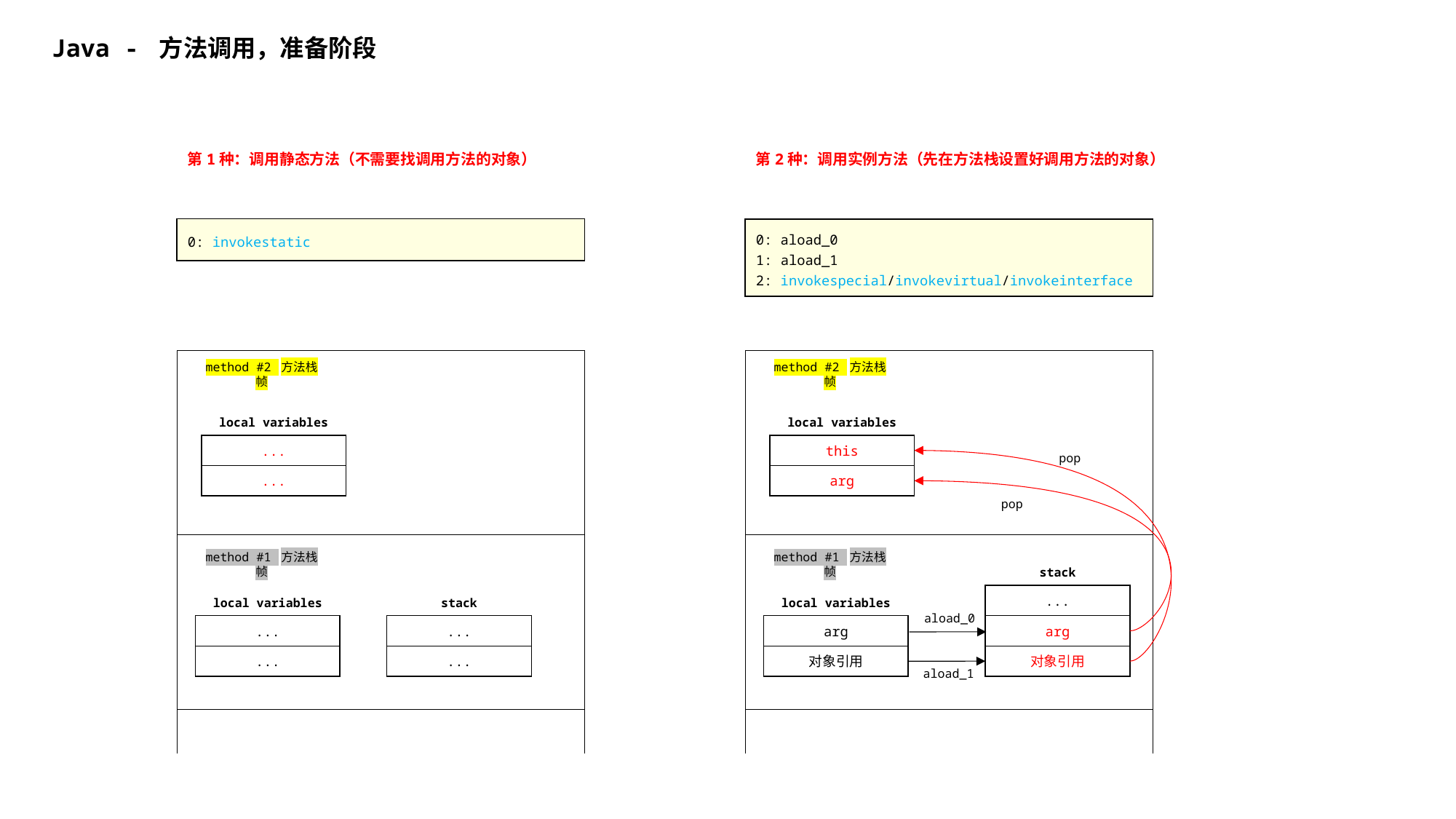

Java - 方法调用，准备阶段
第1种：调用静态方法（不需要找调用方法的对象）
第2种：调用实例方法（先在方法栈设置好调用方法的对象）
0: invokestatic
0: aload_0
1: aload_1
2: invokespecial/invokevirtual/invokeinterface
method #2 方法栈帧
method #2 方法栈帧
local variables
local variables
...
this
pop
...
arg
pop
method #1 方法栈帧
method #1 方法栈帧
stack
...
stack
local variables
local variables
aload_0
...
...
arg
arg
...
对象引用
...
对象引用
aload_1